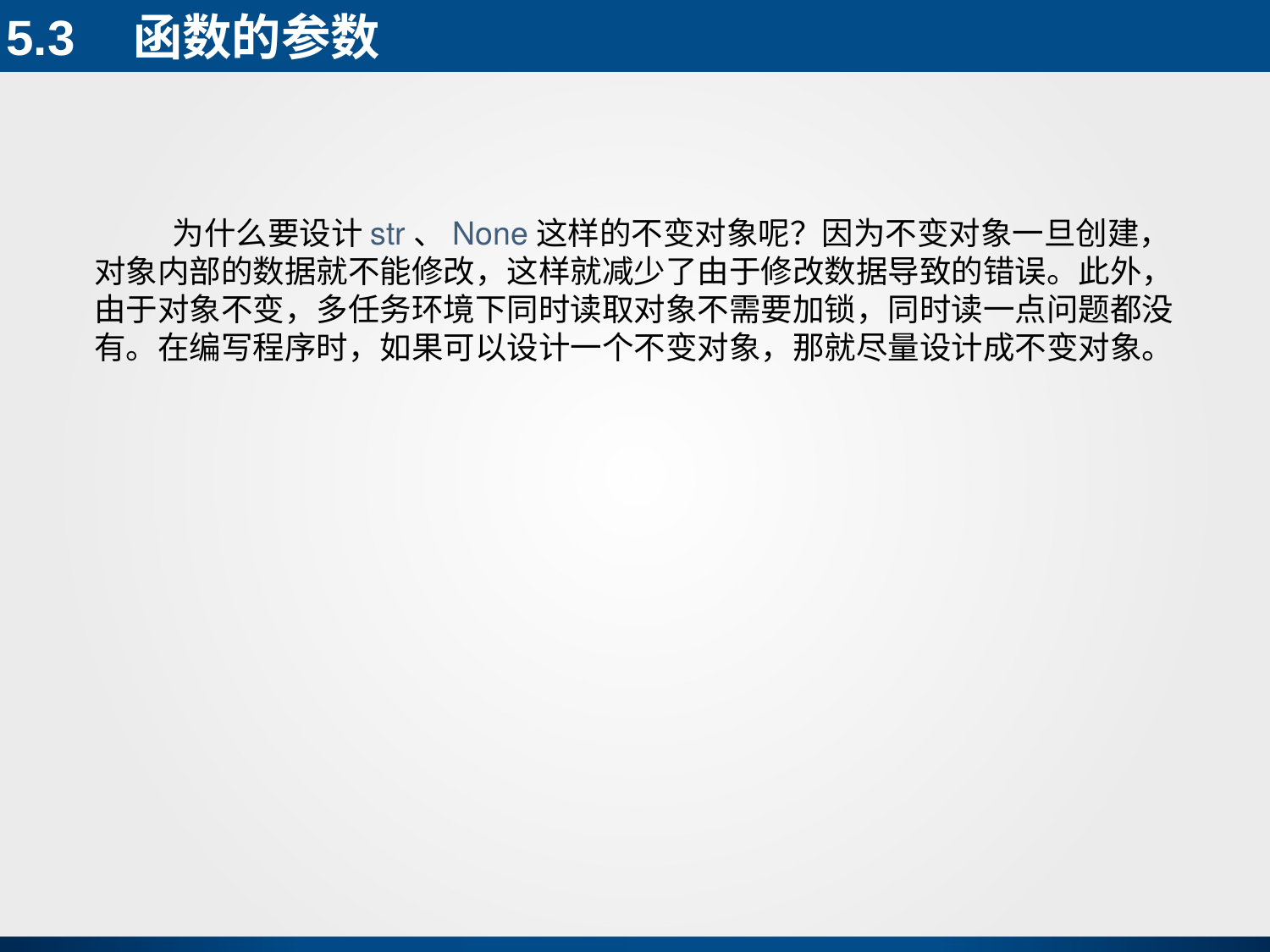

5.3	函数的参数
        为什么要设计str、None这样的不变对象呢？因为不变对象一旦创建，对象内部的数据就不能修改，这样就减少了由于修改数据导致的错误。此外，由于对象不变，多任务环境下同时读取对象不需要加锁，同时读一点问题都没有。在编写程序时，如果可以设计一个不变对象，那就尽量设计成不变对象。